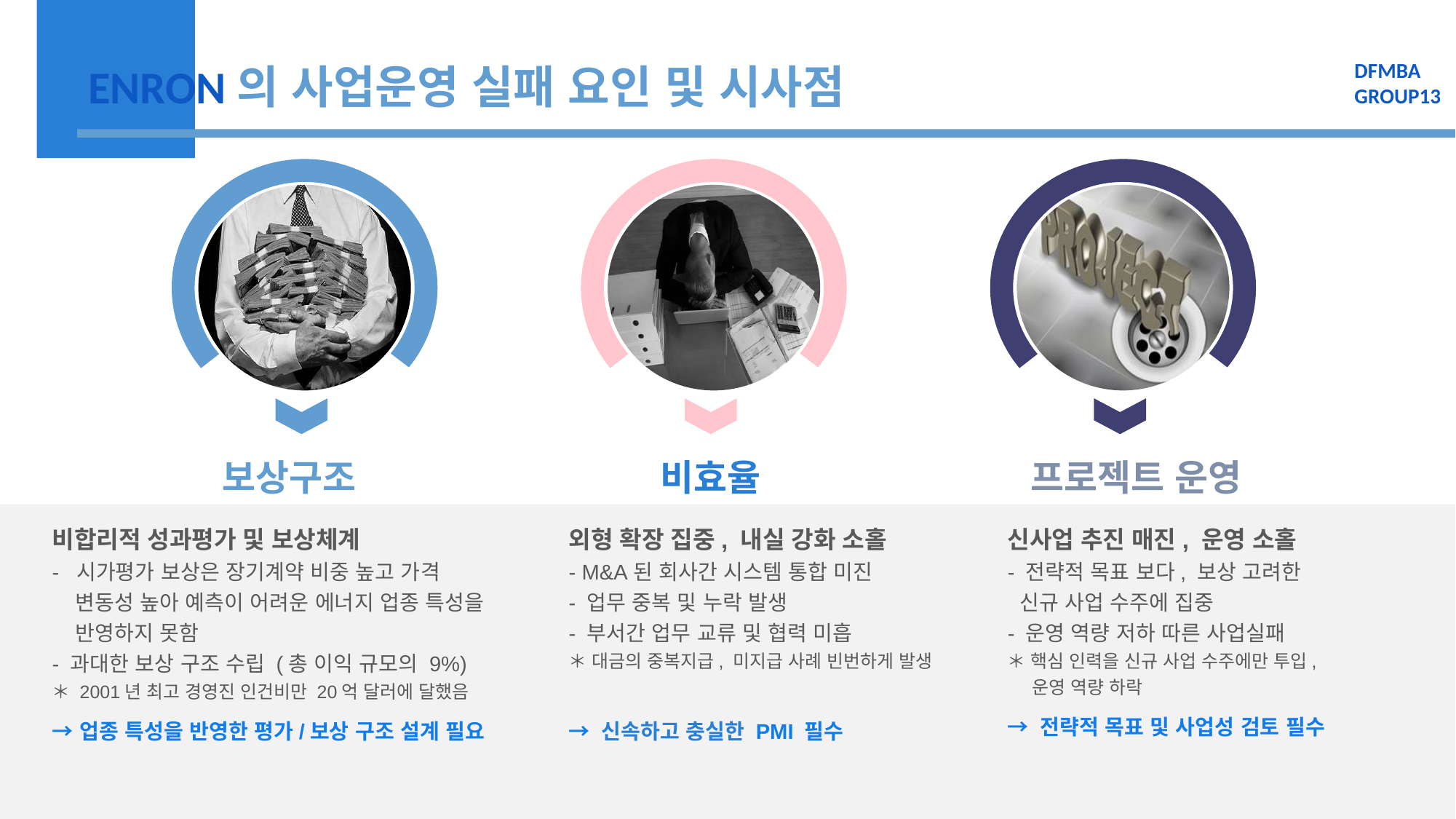

DFMBA
GROUP13
ENRON의 사업운영 실패 요인 및 시사점

프로젝트 운영
보상구조
비효율

비합리적 성과평가 및 보상체계
-  시가평가 보상은 장기계약 비중 높고 가격
   변동성 높아 예측이 어려운 에너지 업종 특성을
   반영하지 못함
- 과대한 보상 구조 수립 (총 이익 규모의 9%)
＊ 2001년 최고 경영진 인건비만 20억 달러에 달했음
→ 업종 특성을 반영한 평가/보상 구조 설계 필요
외형 확장 집중, 내실 강화 소홀
- M&A된 회사간 시스템 통합 미진
- 업무 중복 및 누락 발생
- 부서간 업무 교류 및 협력 미흡
＊ 대금의 중복지급, 미지급 사례 빈번하게 발생

→ 신속하고 충실한 PMI 필수
신사업 추진 매진, 운영 소홀
- 전략적 목표 보다, 보상 고려한
  신규 사업 수주에 집중
- 운영 역량 저하 따른 사업실패
＊ 핵심 인력을 신규 사업 수주에만 투입,
    운영 역량 하락
→ 전략적 목표 및 사업성 검토 필수